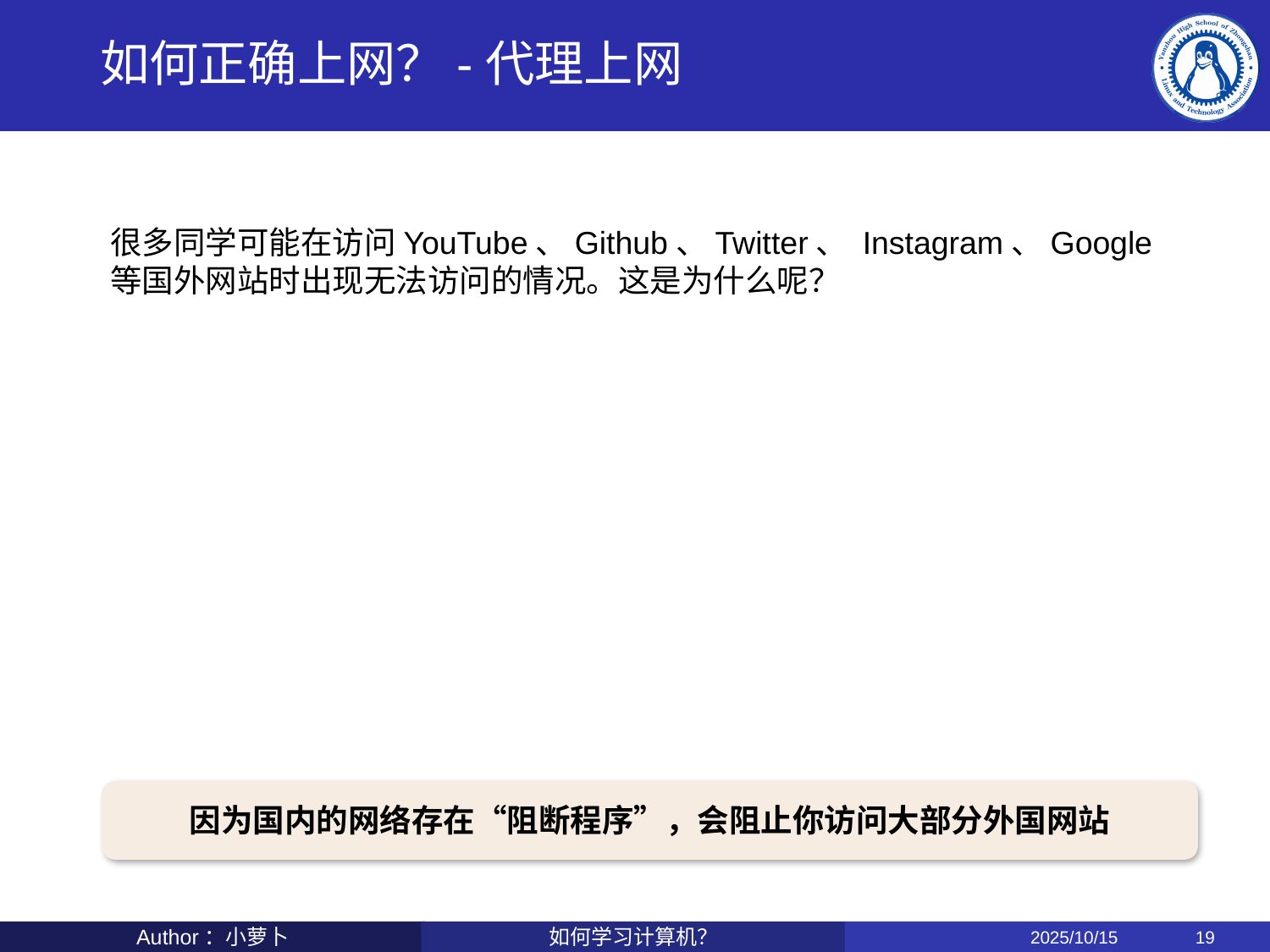

# 如何正确上网？-代理上网
很多同学可能在访问YouTube、Github、Twitter、 Instagram、Google等国外网站时出现无法访问的情况。这是为什么呢？

因为国内的网络存在“阻断程序”，会阻止你访问大部分外国网站